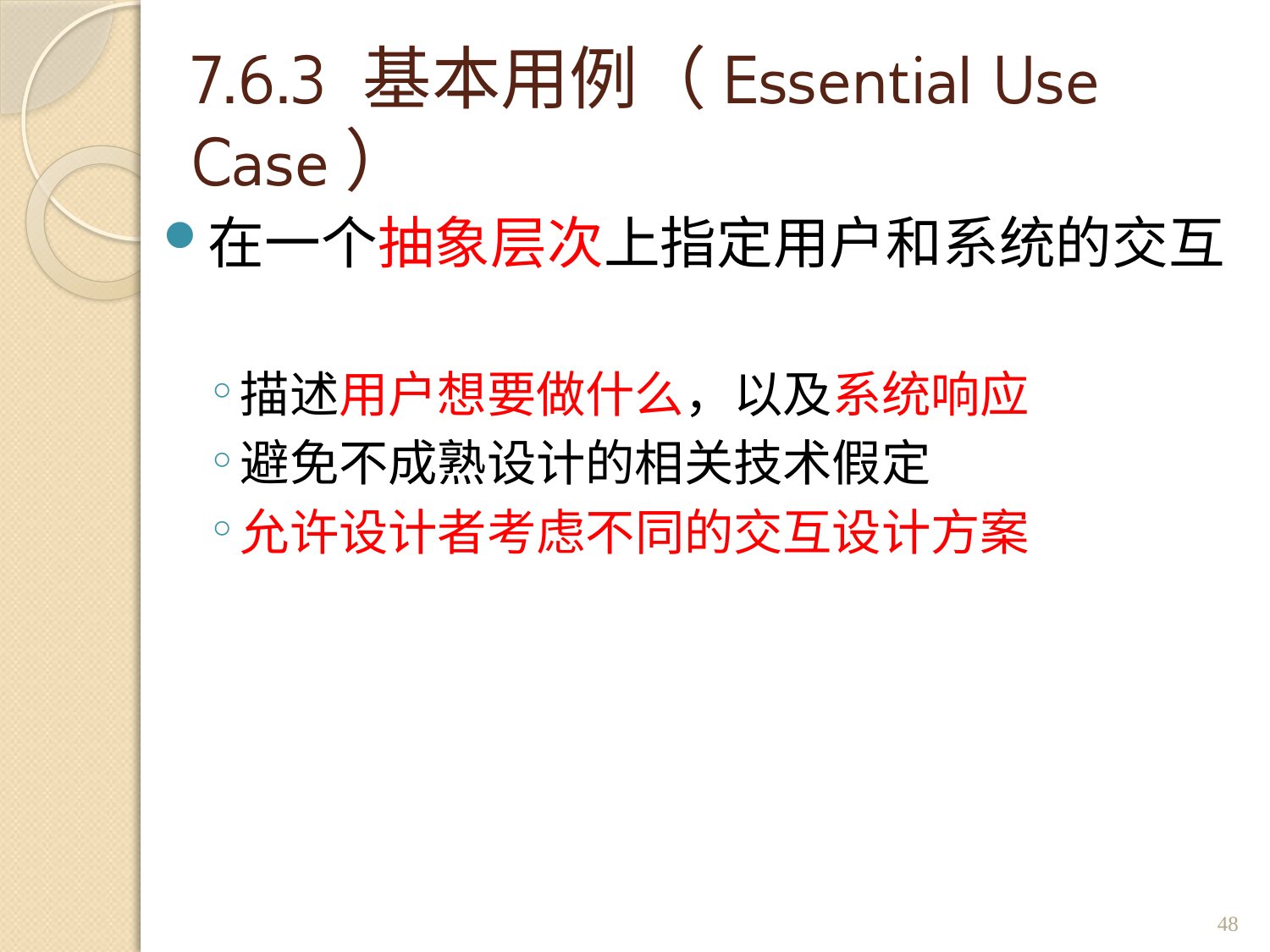

# 7.6.3 基本用例（Essential Use Case）
在一个抽象层次上指定用户和系统的交互

描述用户想要做什么，以及系统响应
避免不成熟设计的相关技术假定
允许设计者考虑不同的交互设计方案

48